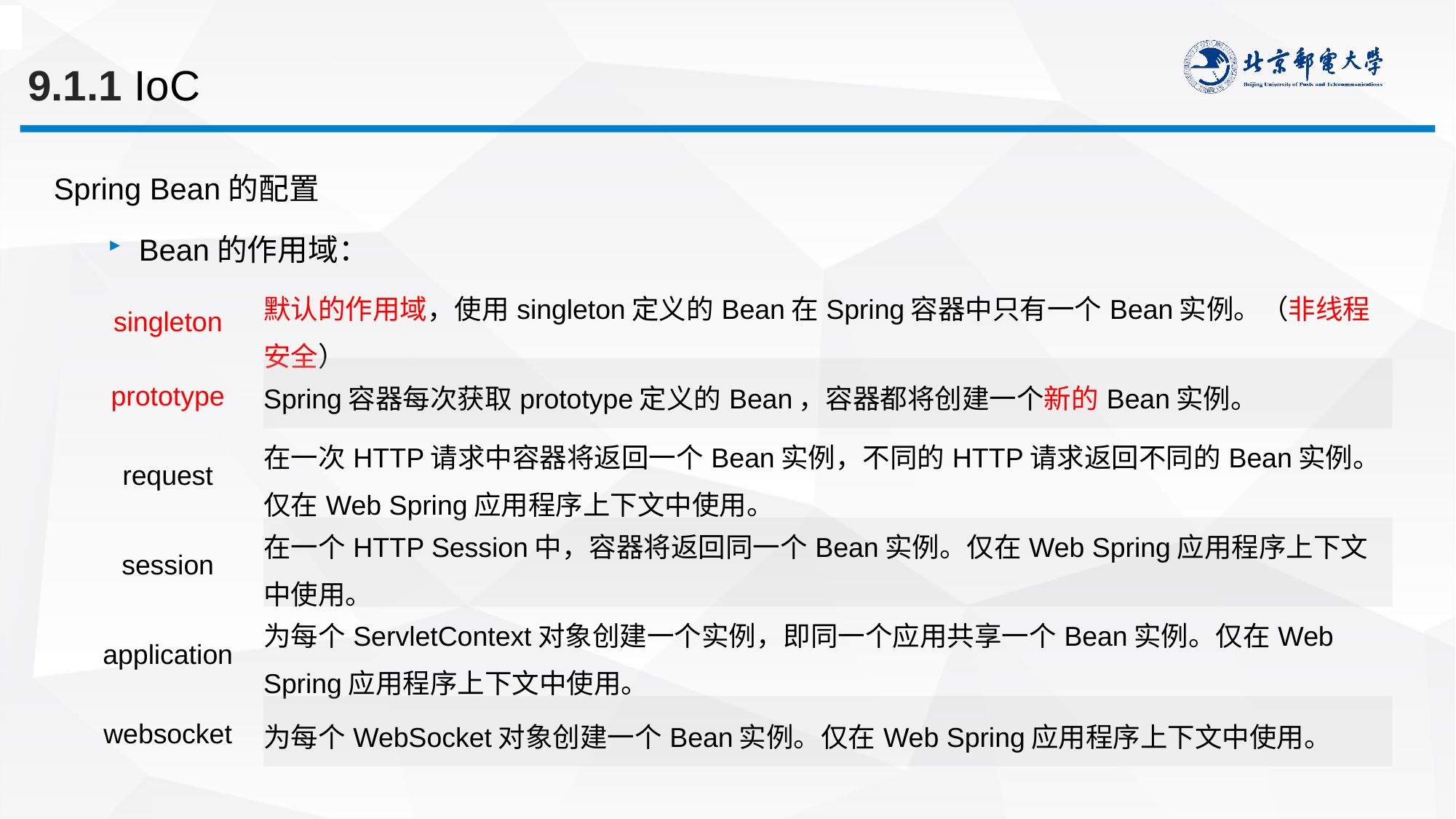

9.1.1 IoC
Spring Bean的配置
Bean的作用域：
| singleton | 默认的作用域，使用singleton定义的Bean在Spring容器中只有一个Bean实例。（非线程安全） |
| --- | --- |
| prototype | Spring容器每次获取prototype定义的Bean，容器都将创建一个新的Bean实例。 |
| request | 在一次HTTP请求中容器将返回一个Bean实例，不同的HTTP请求返回不同的Bean实例。仅在Web Spring应用程序上下文中使用。 |
| session | 在一个HTTP Session中，容器将返回同一个Bean实例。仅在Web Spring应用程序上下文中使用。 |
| application | 为每个ServletContext对象创建一个实例，即同一个应用共享一个Bean实例。仅在Web Spring应用程序上下文中使用。 |
| websocket | 为每个WebSocket对象创建一个Bean实例。仅在Web Spring应用程序上下文中使用。 |